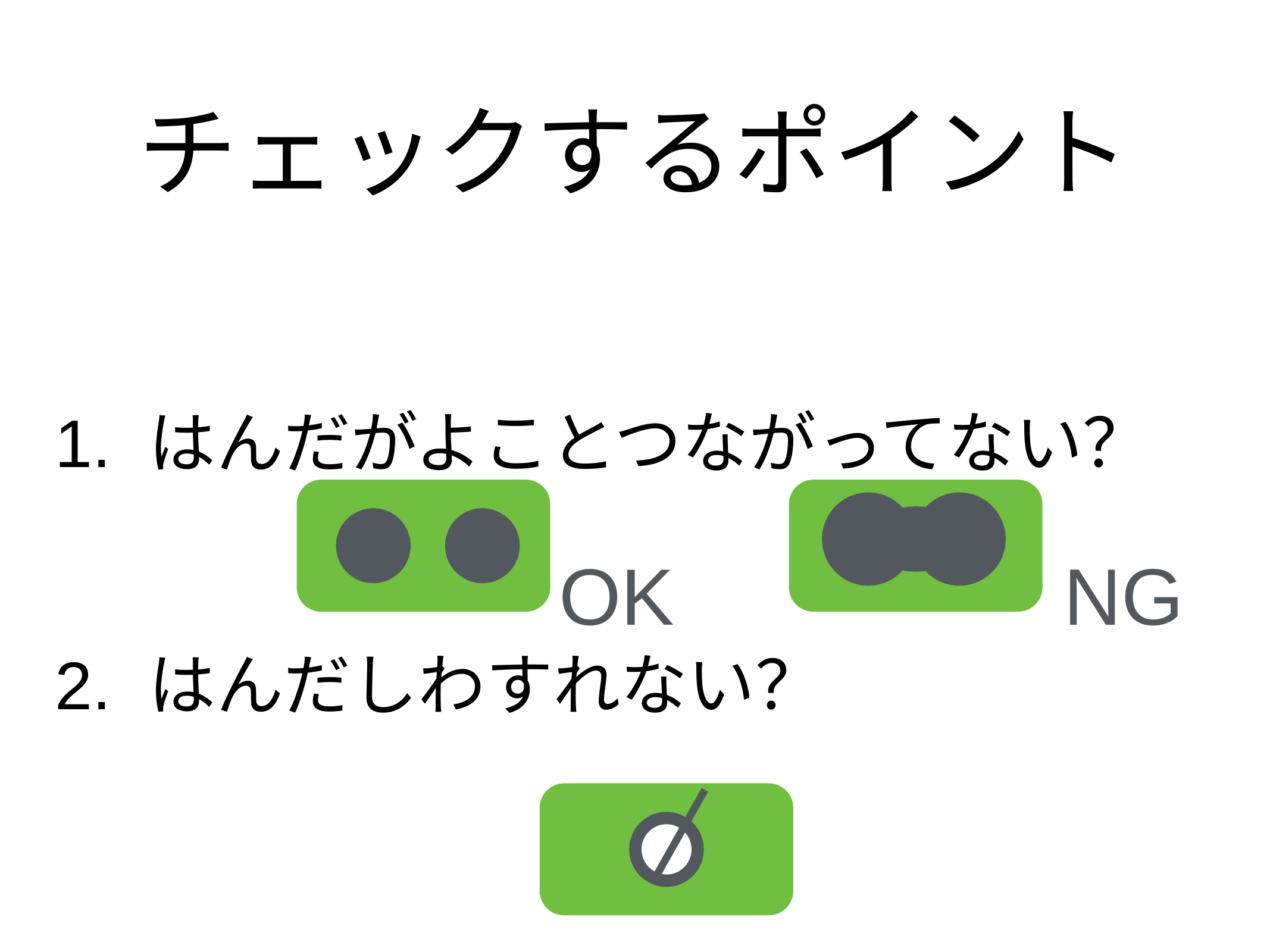

# チェックするポイント
はんだがよことつながってない？

はんだしわすれない？

OK
NG